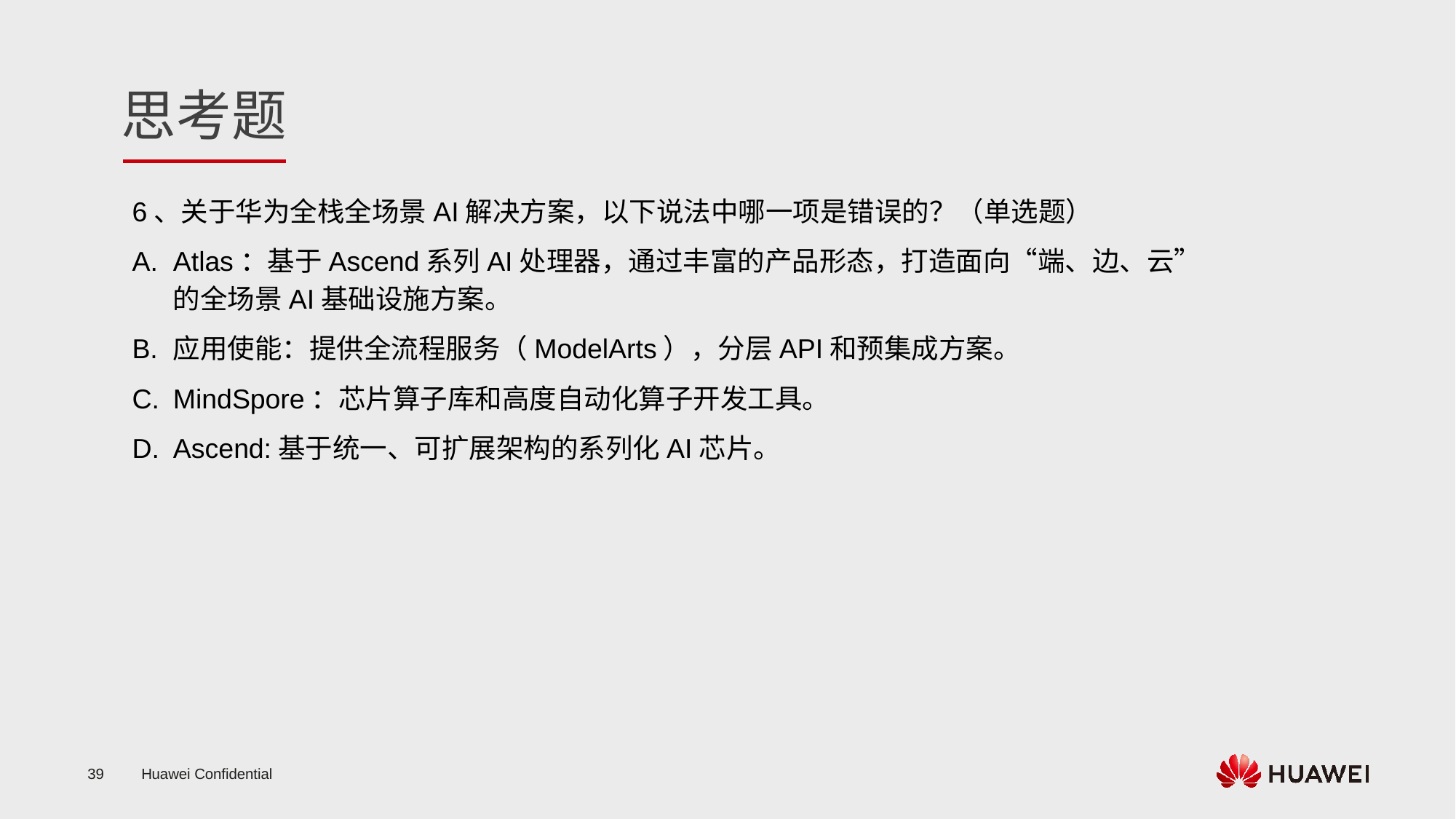

6、关于华为全栈全场景AI解决方案，以下说法中哪一项是错误的？（单选题）
Atlas：基于Ascend系列AI处理器，通过丰富的产品形态，打造面向“端、边、云”的全场景AI基础设施方案。
应用使能：提供全流程服务（ModelArts），分层API和预集成方案。
MindSpore：芯片算子库和高度自动化算子开发工具。
Ascend:基于统一、可扩展架构的系列化AI芯片。